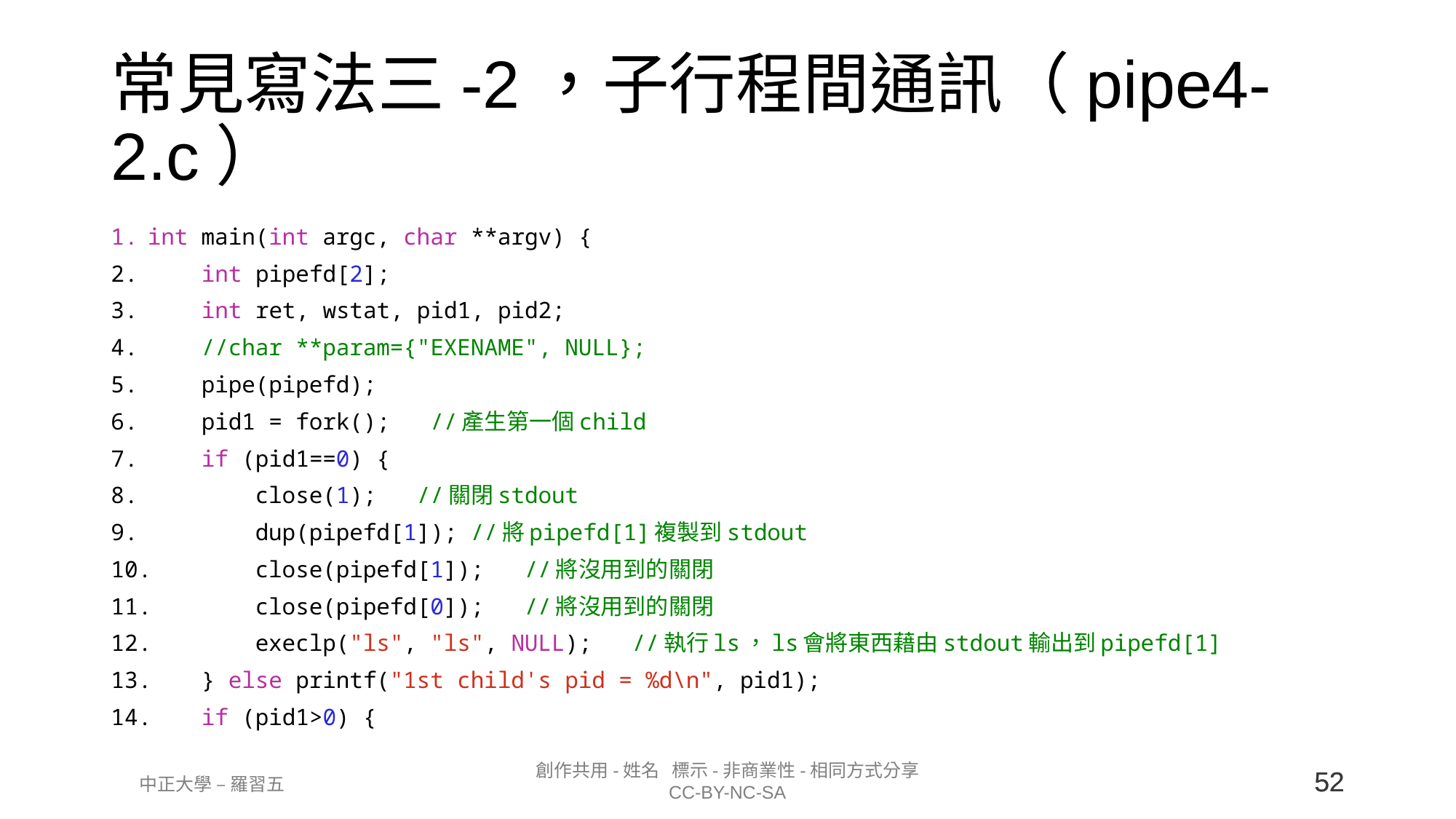

# 常見寫法三-2，子行程間通訊（pipe4-2.c）
int main(int argc, char **argv) {
    int pipefd[2];
    int ret, wstat, pid1, pid2;
    //char **param={"EXENAME", NULL};
    pipe(pipefd);
    pid1 = fork();   //產生第一個child
    if (pid1==0) {
        close(1);   //關閉stdout
        dup(pipefd[1]); //將pipefd[1]複製到stdout
        close(pipefd[1]);   //將沒用到的關閉
        close(pipefd[0]);   //將沒用到的關閉
        execlp("ls", "ls", NULL);   //執行ls，ls會將東西藉由stdout輸出到pipefd[1]
    } else printf("1st child's pid = %d\n", pid1);
    if (pid1>0) {